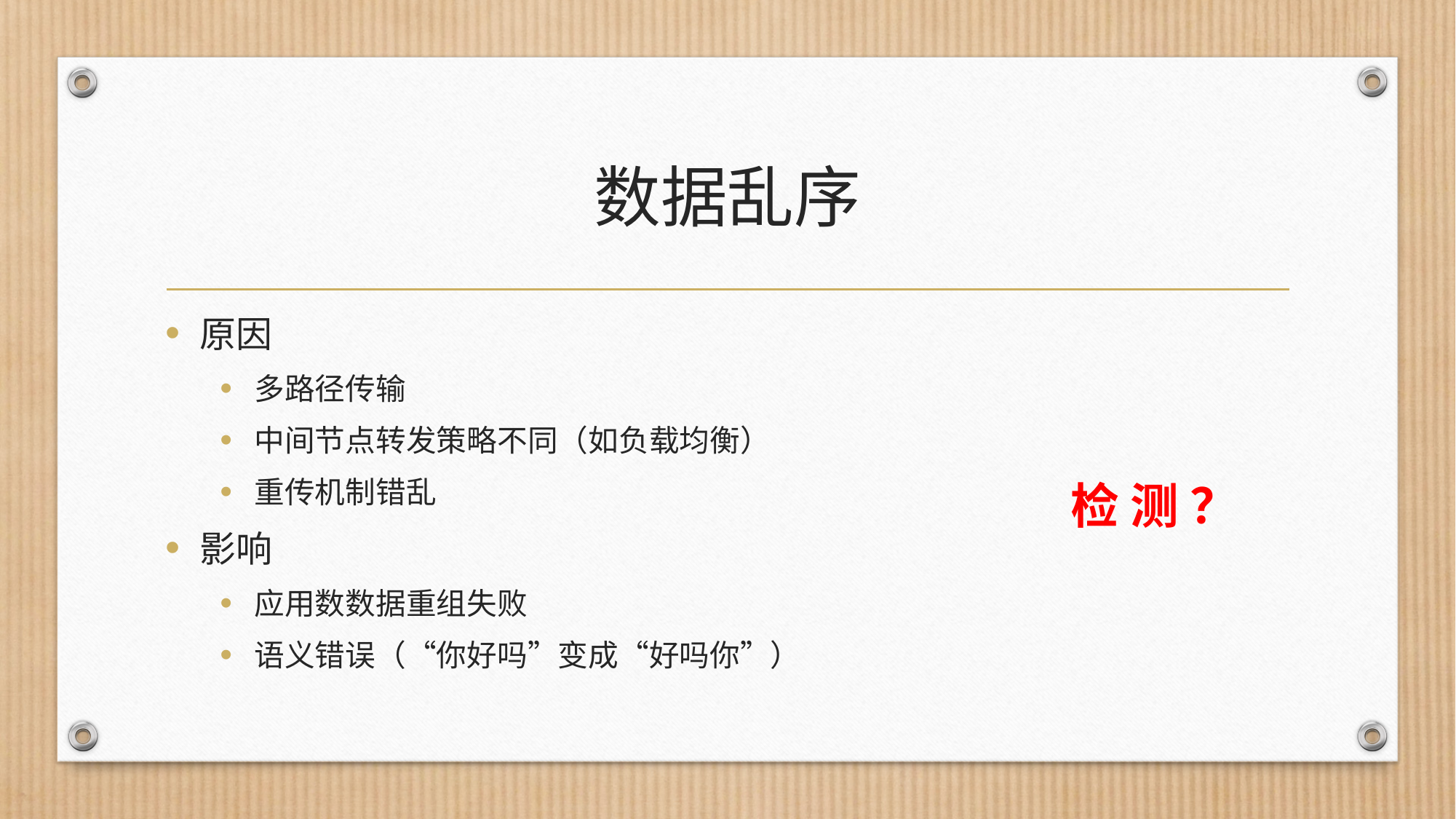

# 数据乱序
原因
多路径传输
中间节点转发策略不同（如负载均衡）
重传机制错乱
影响
应用数数据重组失败
语义错误（“你好吗”变成“好吗你”）
检 测 ？